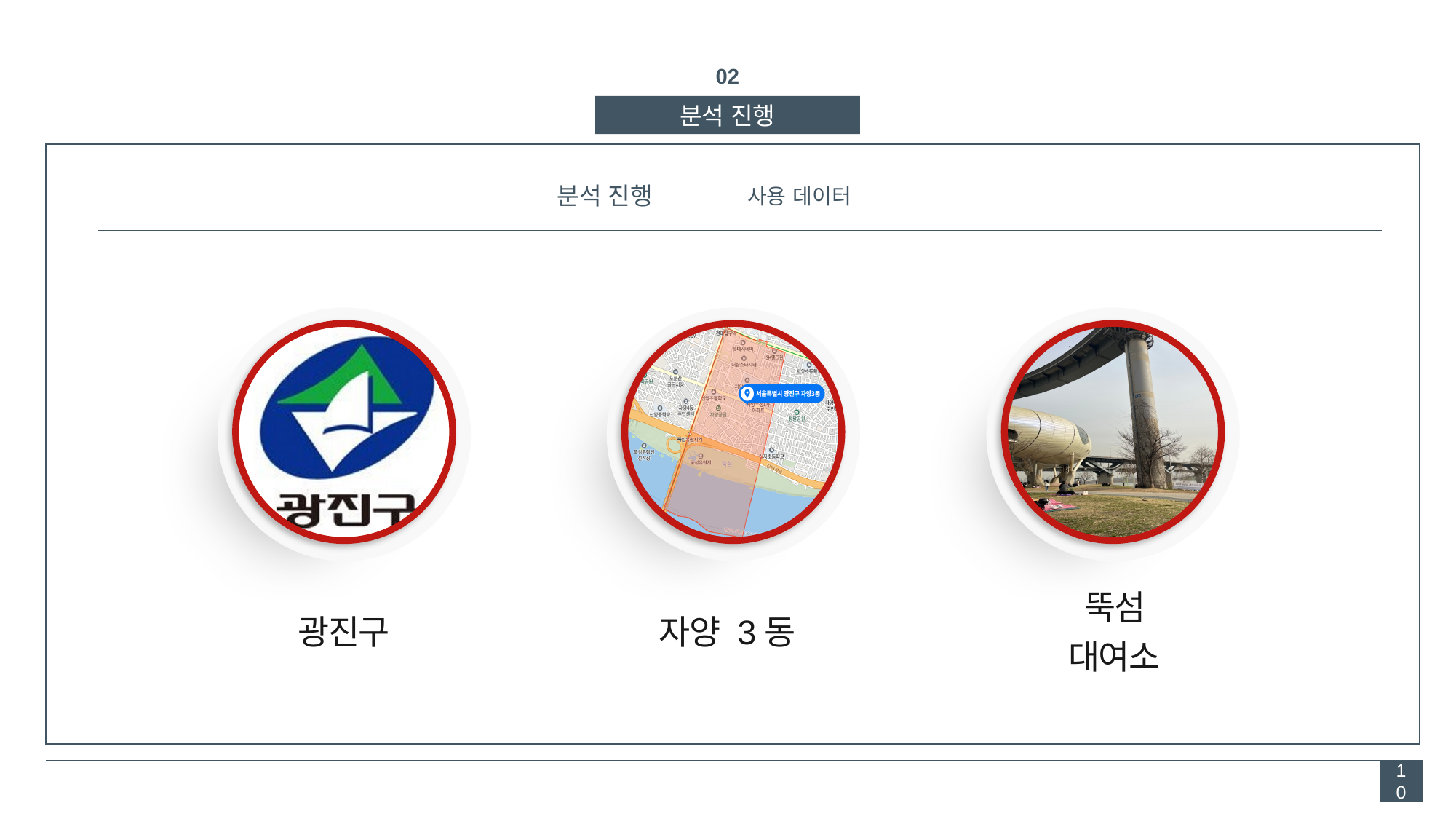

02
분석 진행

분석 진행
사용 데이터

자양 3동
뚝섬 대여소
광진구
10